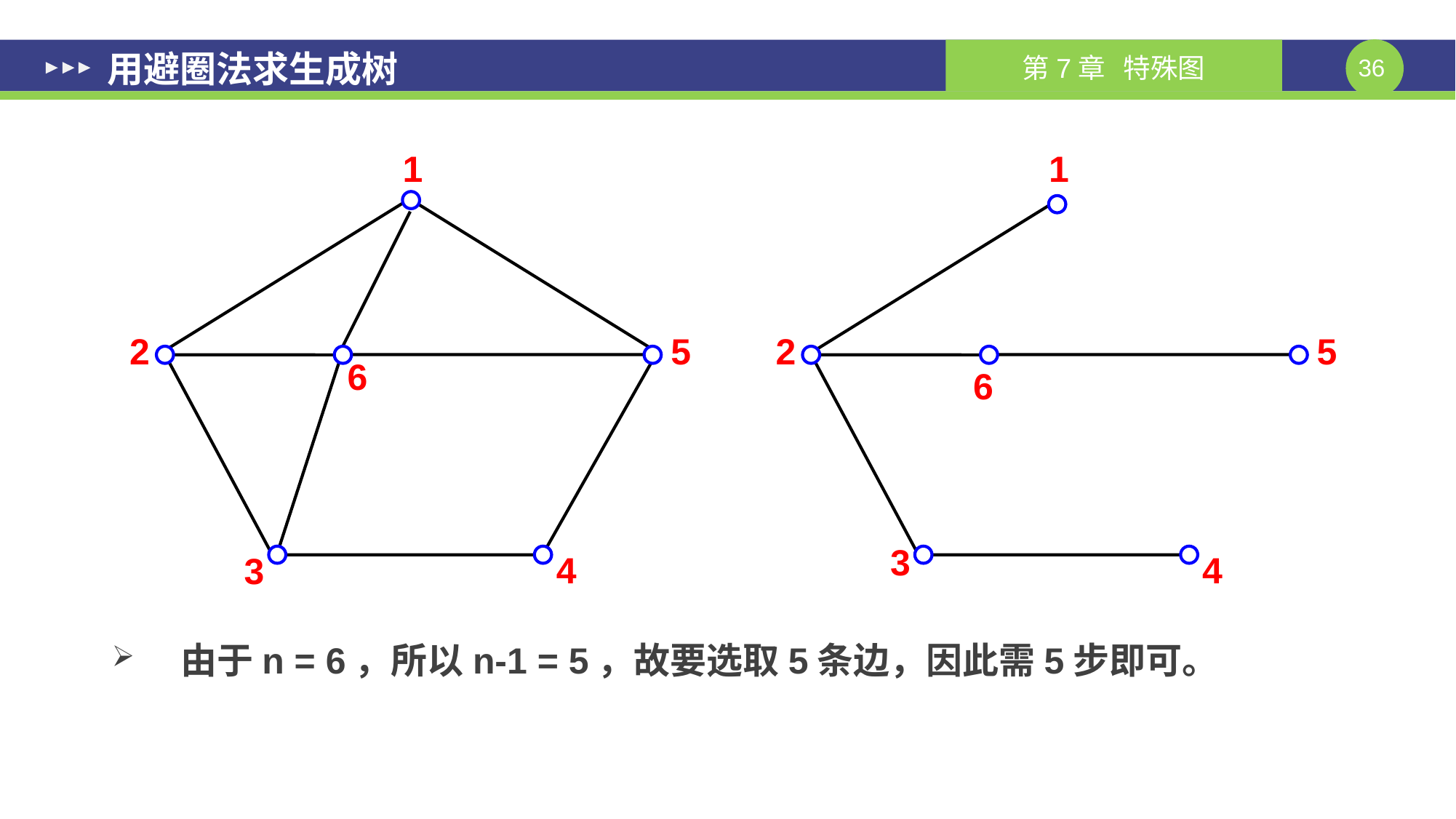

# 用避圈法求生成树
1
1

2
5

6

4
3

2
5

6
3

4

由于n = 6，所以n-1 = 5，故要选取5条边，因此需5步即可。